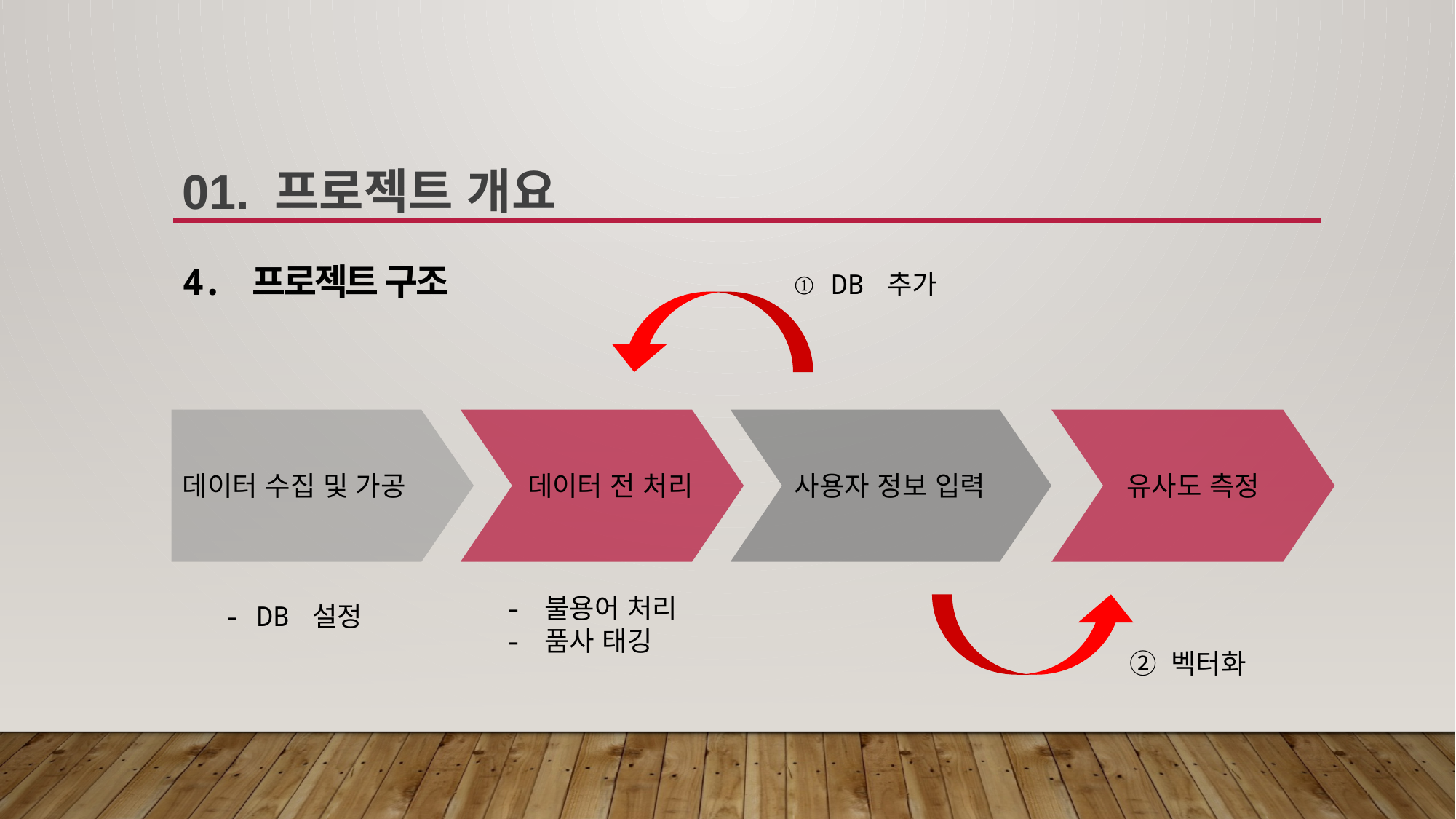

01. 프로젝트 개요
4. 프로젝트 구조
① DB 추가

데이터 수집 및 가공
데이터 전 처리
사용자 정보 입력
유사도 측정
- 불용어 처리
- 품사 태깅
- DB 설정

② 벡터화